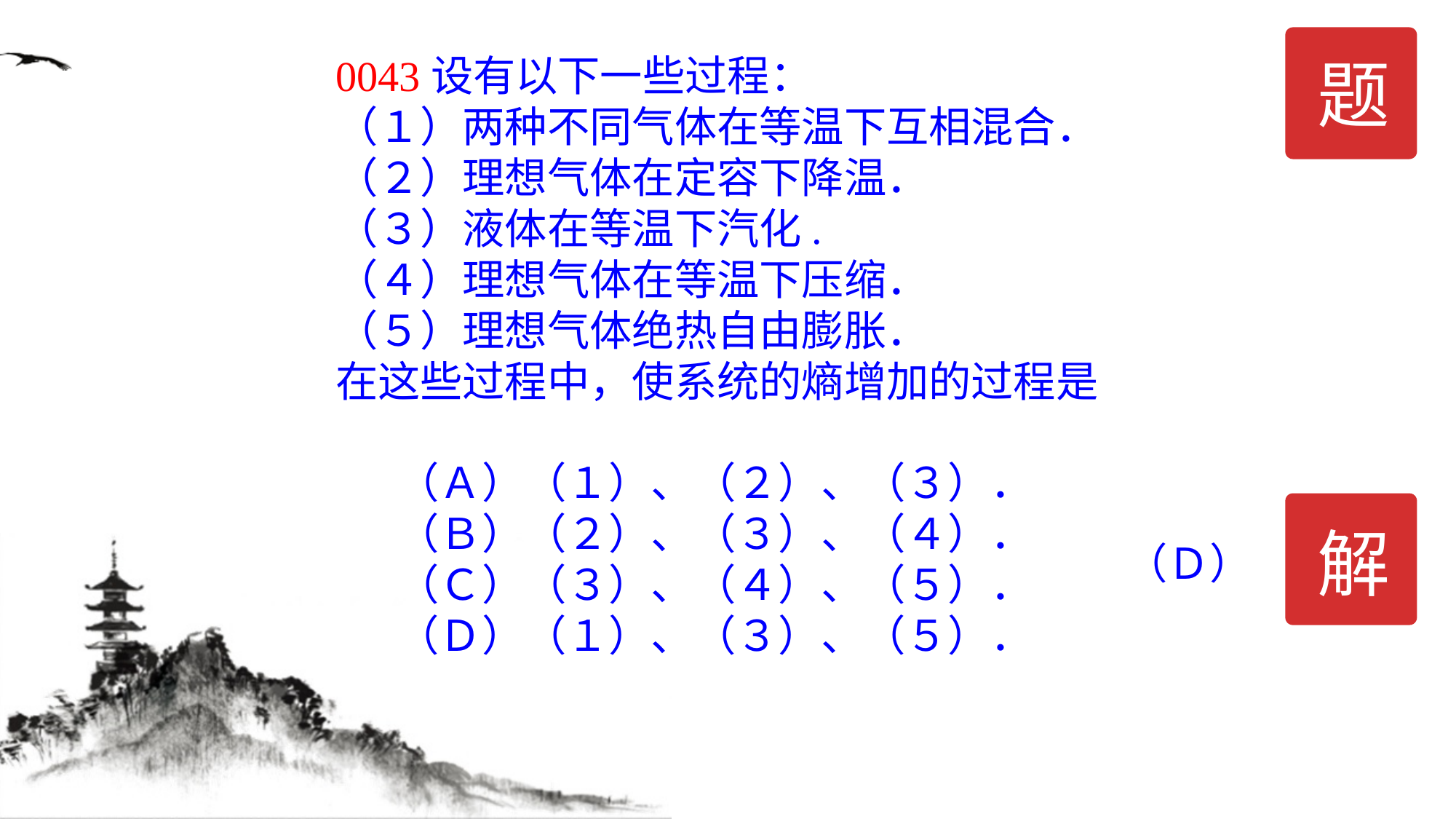

题
0043设有以下一些过程：
（１）两种不同气体在等温下互相混合．
（２）理想气体在定容下降温．
（３）液体在等温下汽化.
（４）理想气体在等温下压缩．
（５）理想气体绝热自由膨胀．
在这些过程中，使系统的熵增加的过程是
（Ａ）（１）、（２）、（３）．
（Ｂ）（２）、（３）、（４）．
（Ｃ）（３）、（４）、（５）．
（Ｄ）（１）、（３）、（５）．

解
（Ｄ）